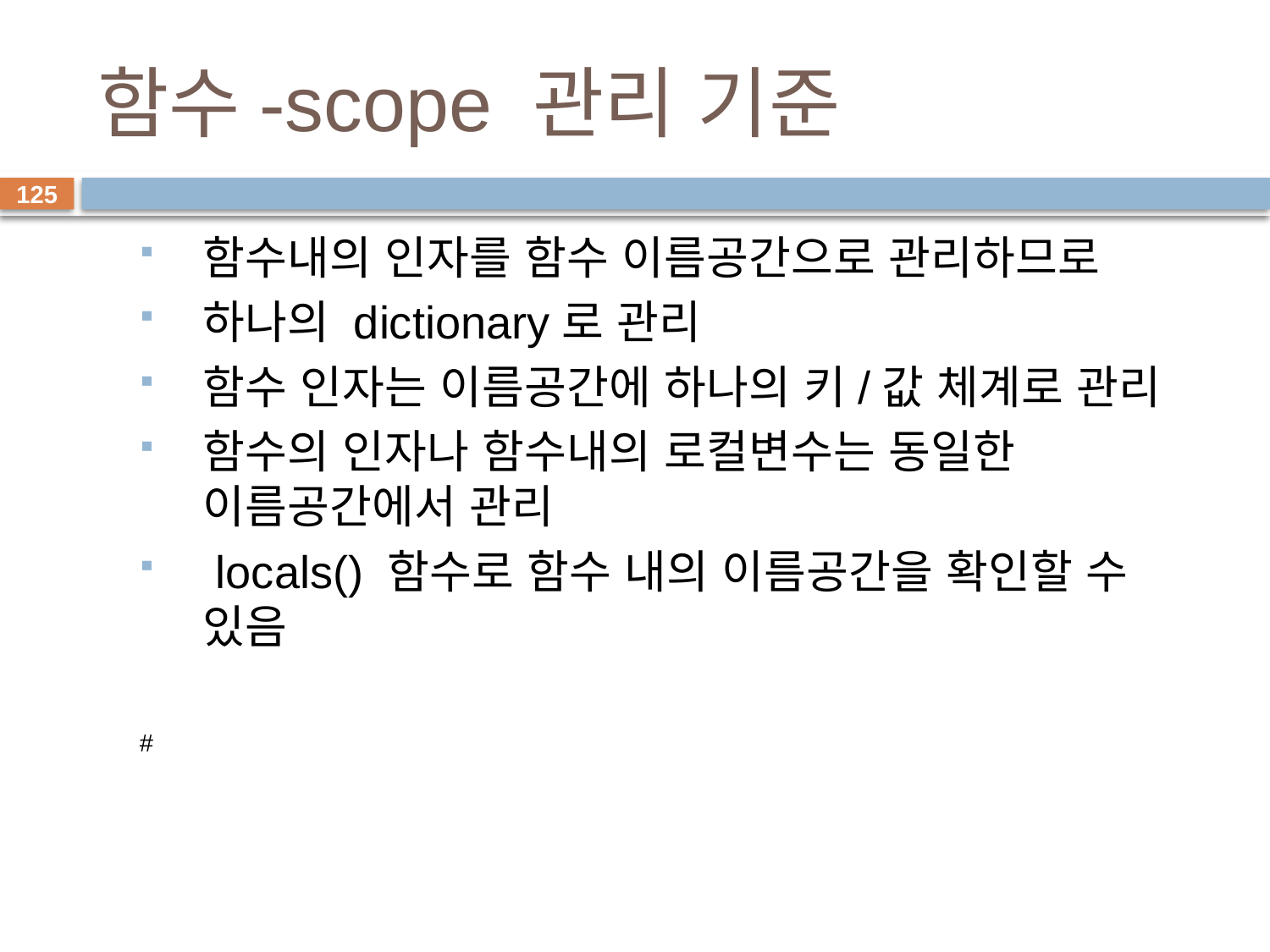

# 함수-scope 관리 기준
125
함수내의 인자를 함수 이름공간으로 관리하므로
하나의 dictionary로 관리
함수 인자는 이름공간에 하나의 키/값 체계로 관리
함수의 인자나 함수내의 로컬변수는 동일한 이름공간에서 관리
 locals() 함수로 함수 내의 이름공간을 확인할 수 있음

#